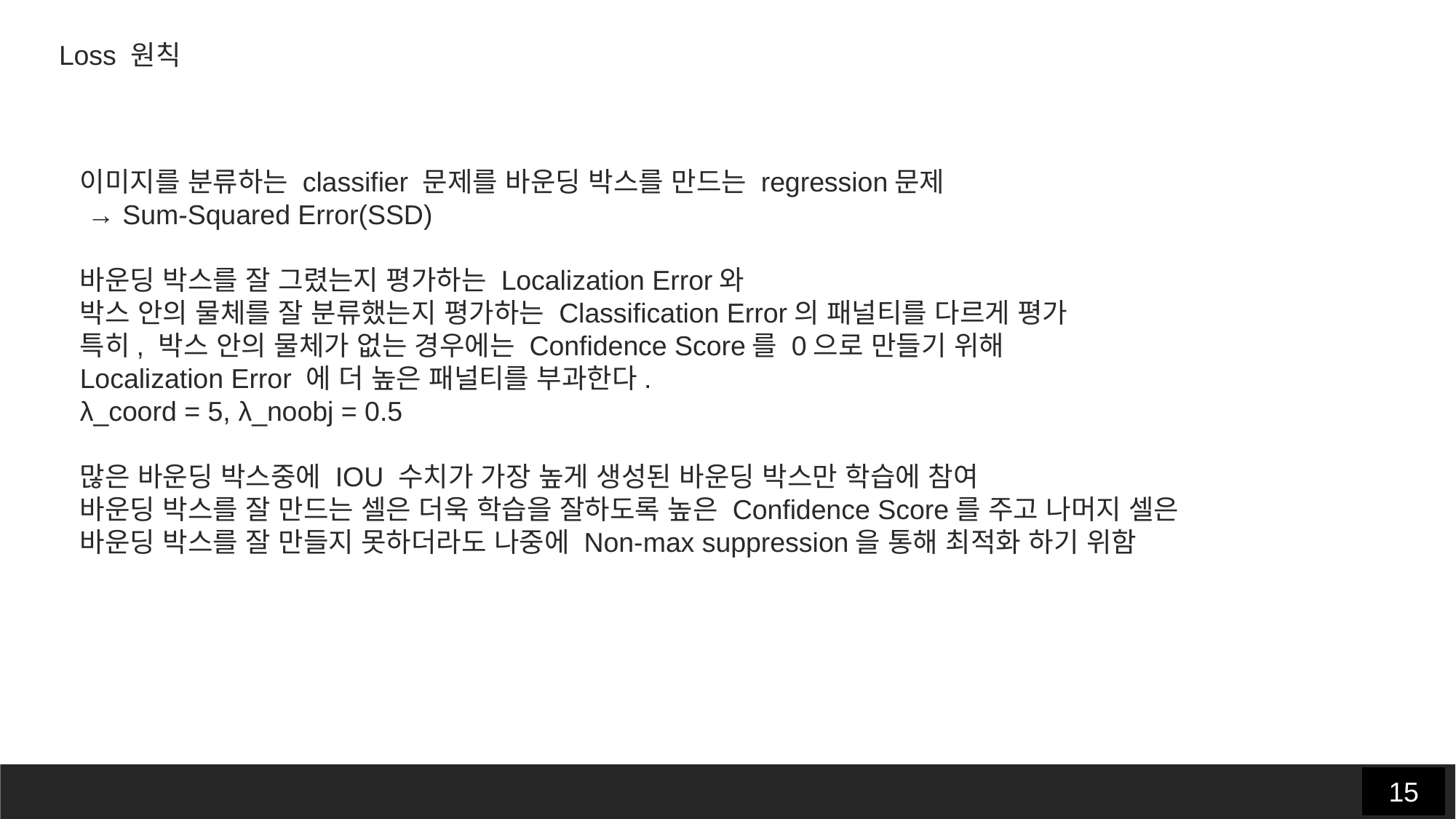

Loss 원칙
이미지를 분류하는 classifier 문제를 바운딩 박스를 만드는 regression문제
 → Sum-Squared Error(SSD)

바운딩 박스를 잘 그렸는지 평가하는 Localization Error와
박스 안의 물체를 잘 분류했는지 평가하는 Classification Error의 패널티를 다르게 평가
특히, 박스 안의 물체가 없는 경우에는 Confidence Score를 0으로 만들기 위해
Localization Error 에 더 높은 패널티를 부과한다.
λ_coord = 5, λ_noobj = 0.5

많은 바운딩 박스중에 IOU 수치가 가장 높게 생성된 바운딩 박스만 학습에 참여
바운딩 박스를 잘 만드는 셀은 더욱 학습을 잘하도록 높은 Confidence Score를 주고 나머지 셀은
바운딩 박스를 잘 만들지 못하더라도 나중에 Non-max suppression을 통해 최적화 하기 위함

15